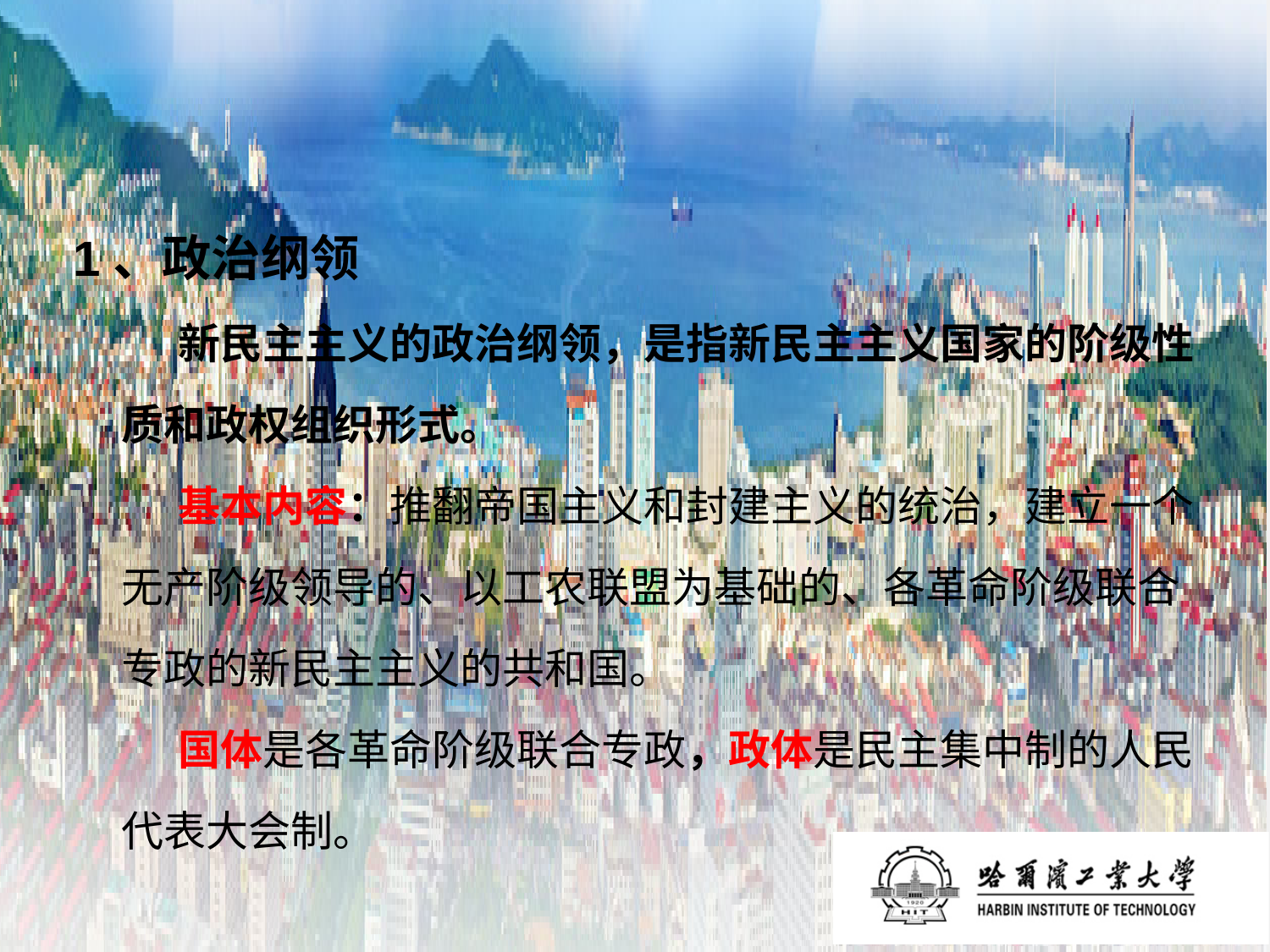

1、政治纲领
      新民主主义的政治纲领，是指新民主主义国家的阶级性质和政权组织形式。
      基本内容：推翻帝国主义和封建主义的统治，建立一个无产阶级领导的、以工农联盟为基础的、各革命阶级联合专政的新民主主义的共和国。
      国体是各革命阶级联合专政，政体是民主集中制的人民代表大会制。